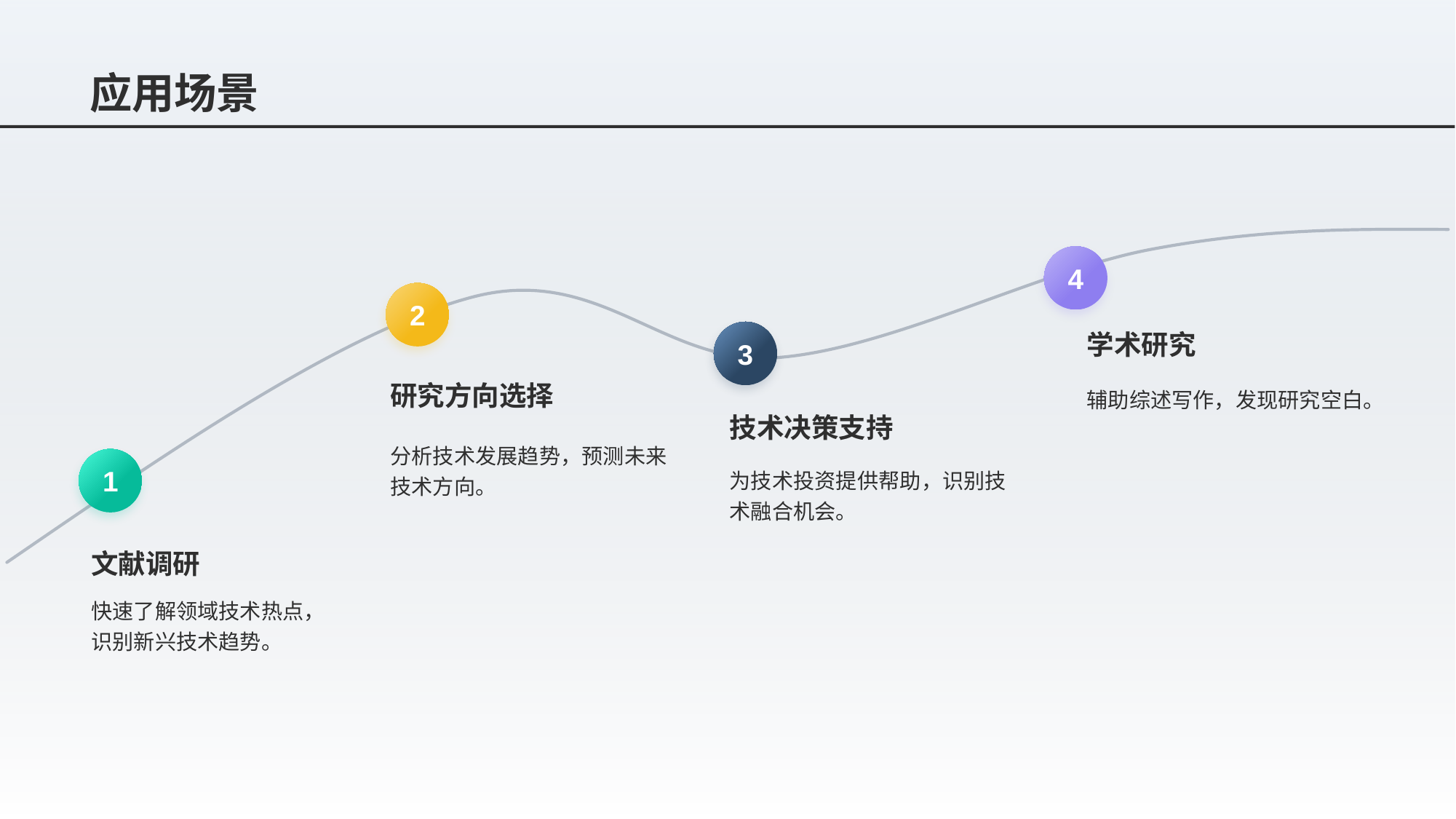

# 应用场景

4
学术研究
辅助综述写作，发现研究空白。
2
研究方向选择
分析技术发展趋势，预测未来技术方向。
3
技术决策支持
为技术投资提供帮助，识别技术融合机会。
1
文献调研
快速了解领域技术热点，识别新兴技术趋势。